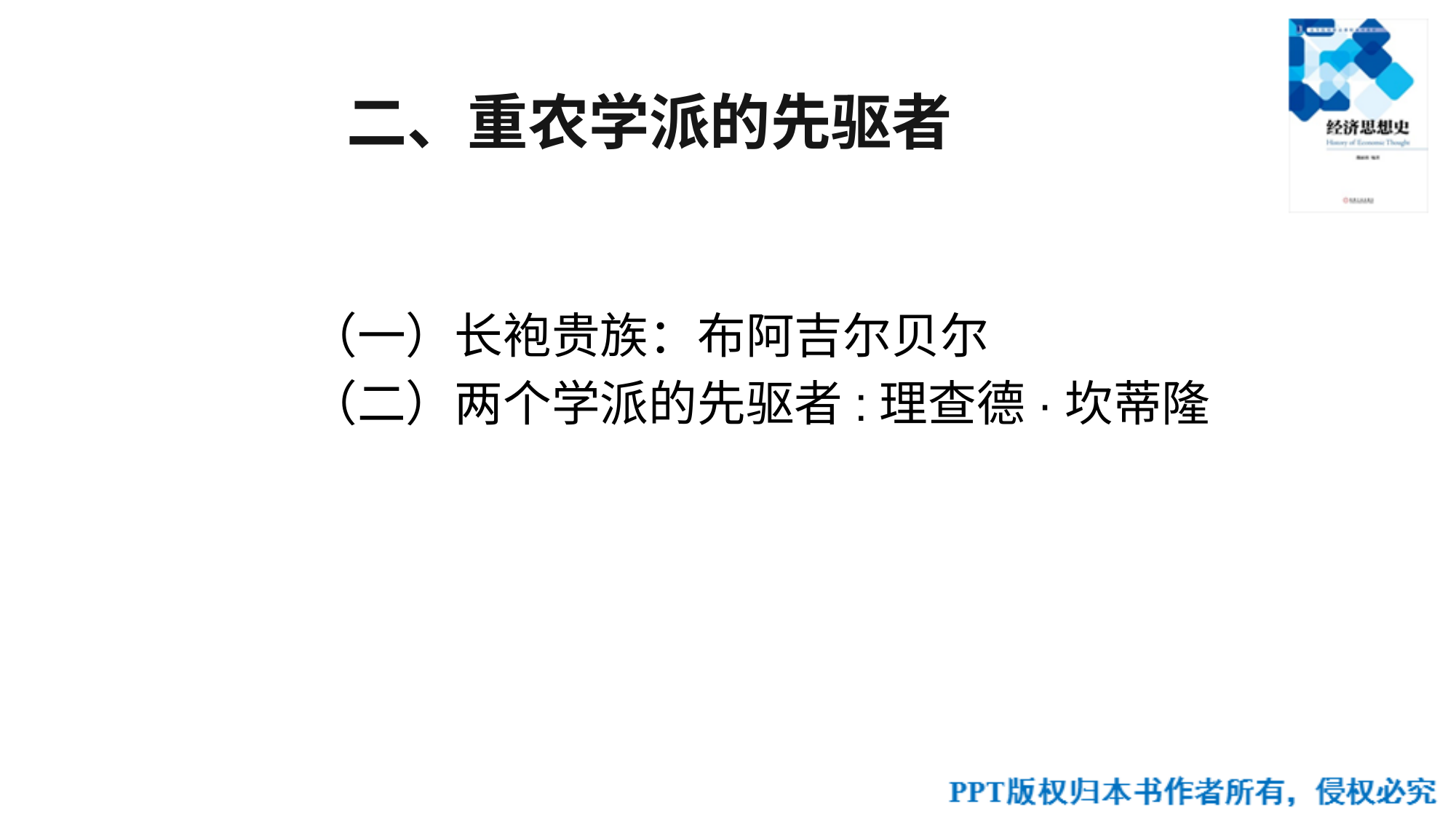

# 二、重农学派的先驱者
（一）长袍贵族：布阿吉尔贝尔
（二）两个学派的先驱者:理查德·坎蒂隆
61